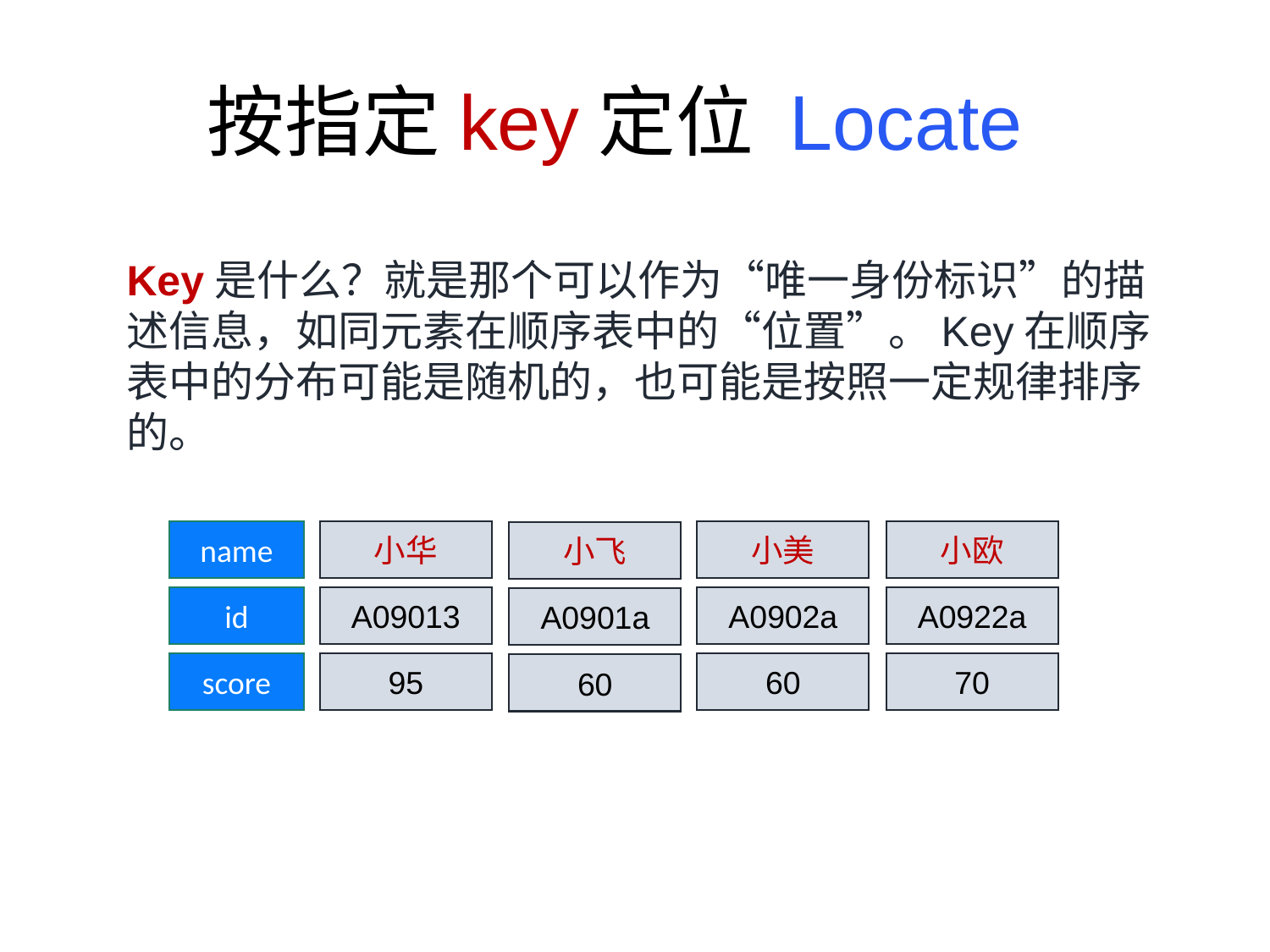

按指定key定位 Locate
Key是什么？就是那个可以作为“唯一身份标识”的描述信息，如同元素在顺序表中的“位置”。Key在顺序表中的分布可能是随机的，也可能是按照一定规律排序的。
name
小华
小美
小欧
小飞
A09013
A0902a
A0922a
id
A0901a
95
60
70
score
60